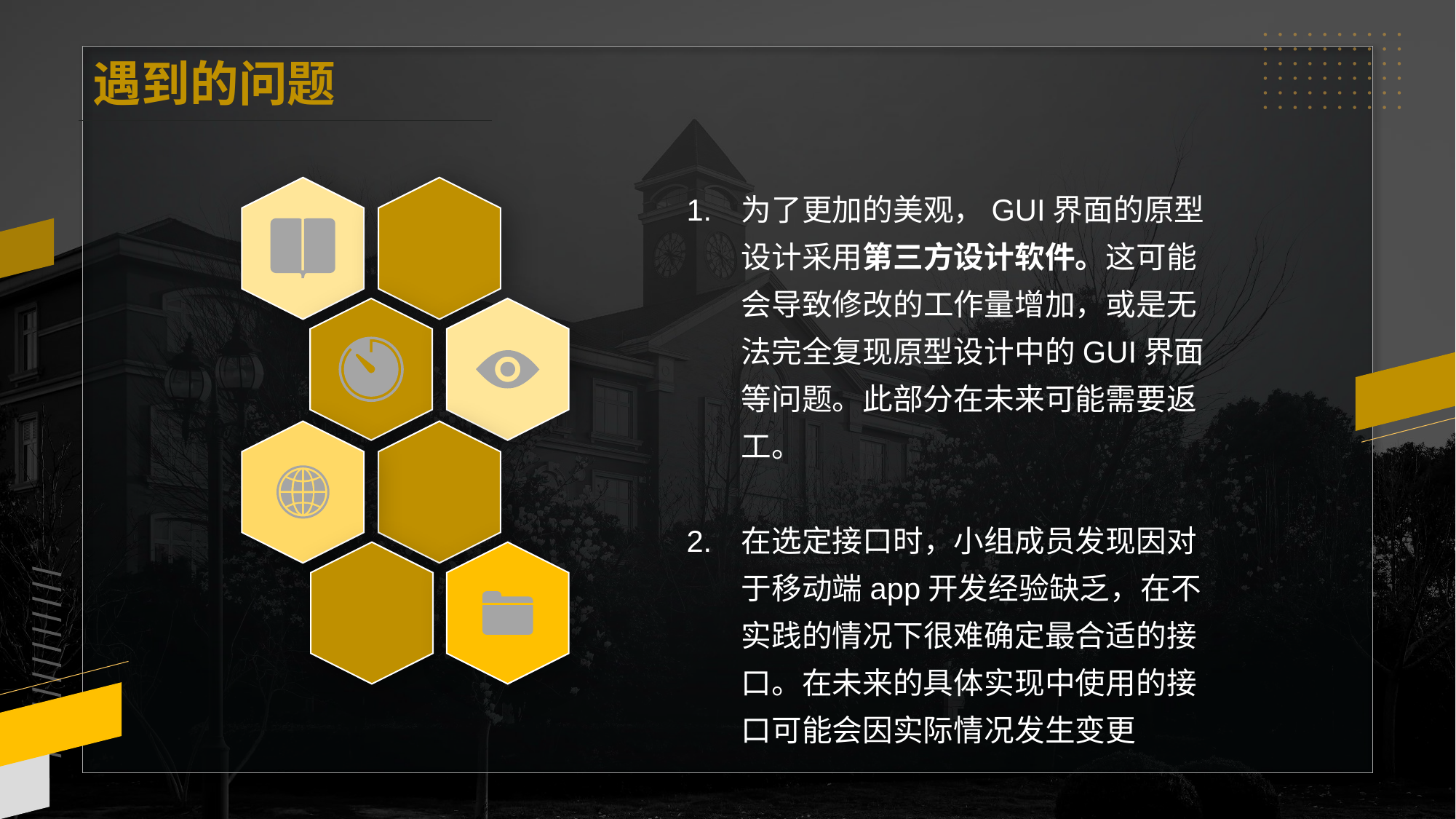

遇到的问题
为了更加的美观，GUI界面的原型设计采用第三方设计软件。这可能会导致修改的工作量增加，或是无法完全复现原型设计中的GUI界面等问题。此部分在未来可能需要返工。

在选定接口时，小组成员发现因对于移动端app开发经验缺乏，在不实践的情况下很难确定最合适的接口。在未来的具体实现中使用的接口可能会因实际情况发生变更